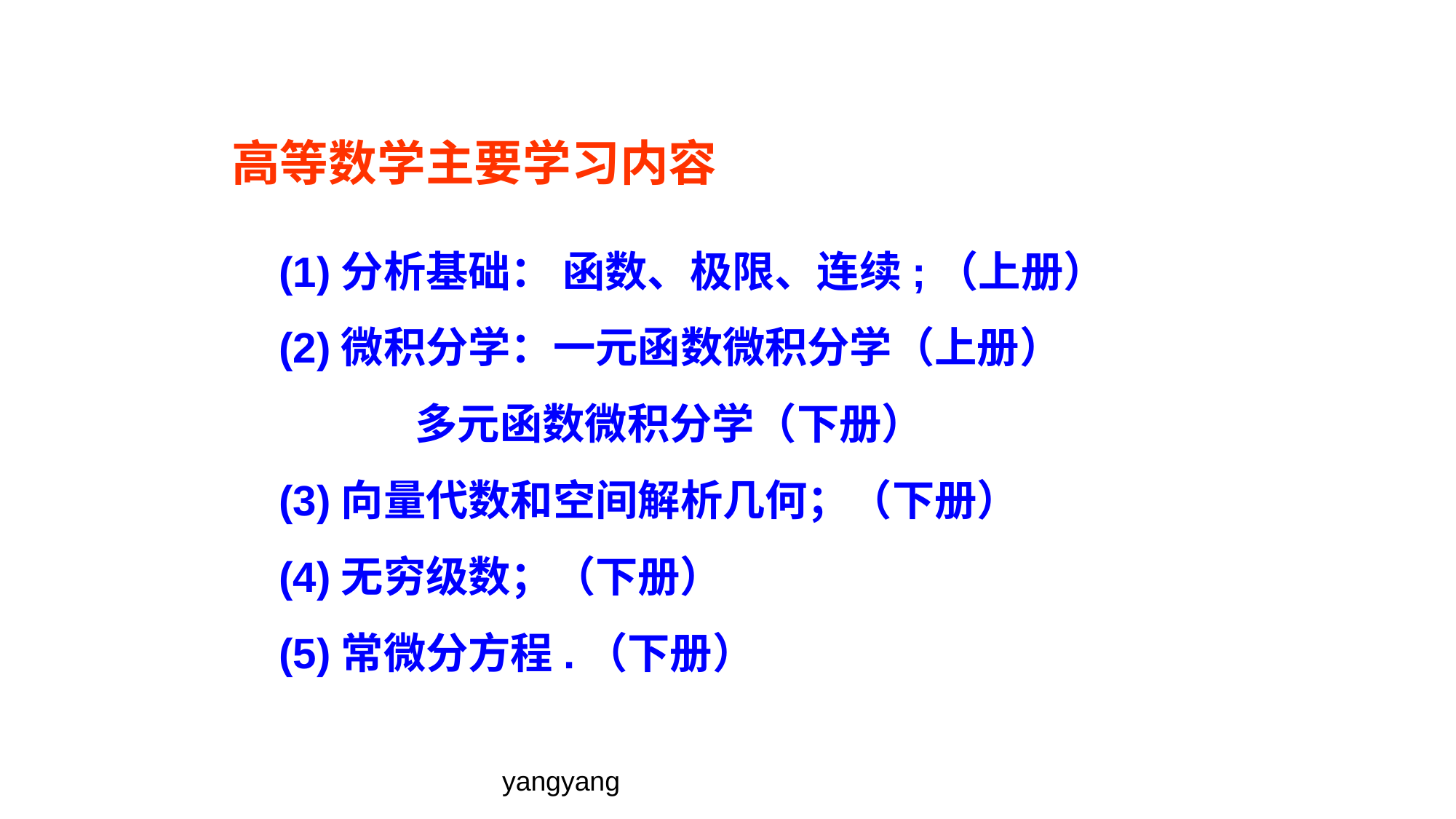

高等数学主要学习内容
    (1)分析基础： 函数、极限、连续;（上册）
    (2)微积分学：一元函数微积分学（上册）
                  多元函数微积分学（下册）
    (3)向量代数和空间解析几何；（下册）
    (4)无穷级数；（下册）
    (5)常微分方程.（下册）

yangyang
2